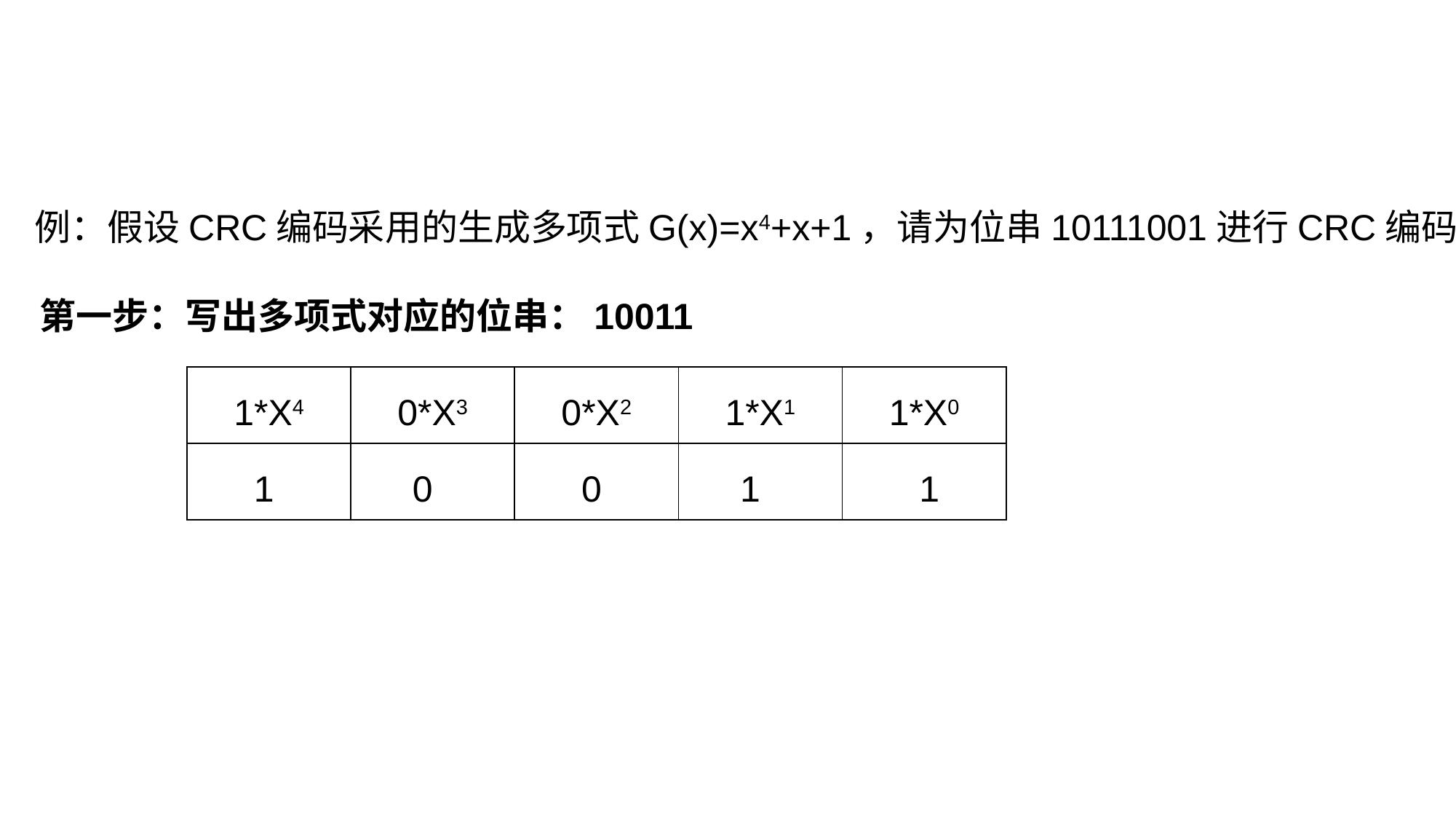

例：假设CRC编码采用的生成多项式G(x)=x4+x+1，请为位串10111001进行CRC编码。
第一步：写出多项式对应的位串：10011
| 1\*X4 | 0\*X3 | 0\*X2 | 1\*X1 | 1\*X0 |
| --- | --- | --- | --- | --- |
| 1 | 0 | 0 | 1 | 1 |